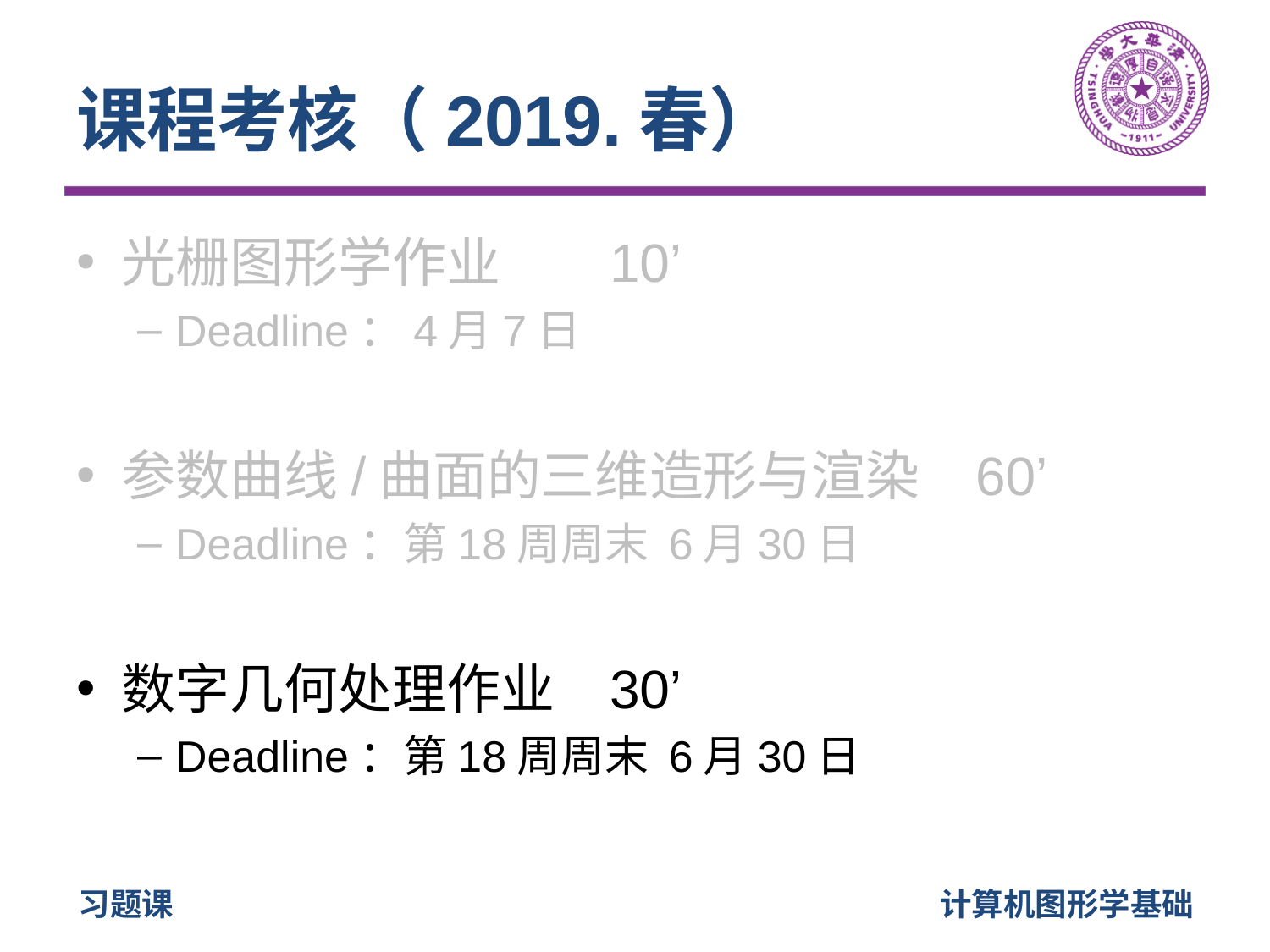

# 课程考核（2019.春）
光栅图形学作业					10’
Deadline：4月7日

参数曲线/曲面的三维造形与渲染		60’
Deadline：第18周周末 6月30日

数字几何处理作业					30’
Deadline：第18周周末 6月30日